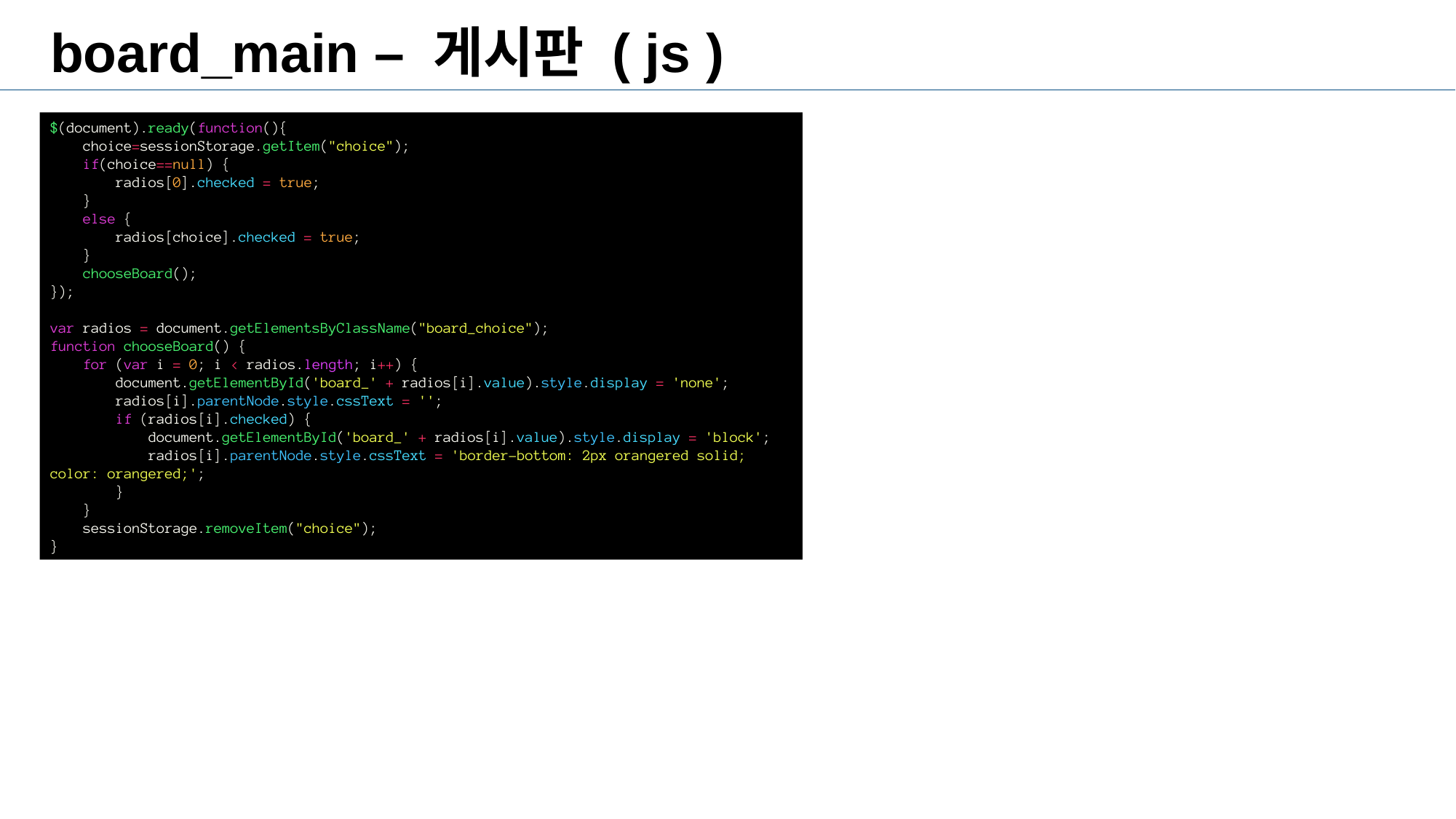

board_main – 게시판 ( js )
$(document).ready(function(){
    choice=sessionStorage.getItem("choice");
    if(choice==null) {
        radios[0].checked = true;
    }
    else {
        radios[choice].checked = true;
    }
    chooseBoard();
});

var radios = document.getElementsByClassName("board_choice");
function chooseBoard() {
    for (var i = 0; i < radios.length; i++) {
        document.getElementById('board_' + radios[i].value).style.display = 'none';
        radios[i].parentNode.style.cssText = '';
        if (radios[i].checked) {
            document.getElementById('board_' + radios[i].value).style.display = 'block';
            radios[i].parentNode.style.cssText = 'border-bottom: 2px orangered solid; color: orangered;';
        }
    }
    sessionStorage.removeItem("choice");
}